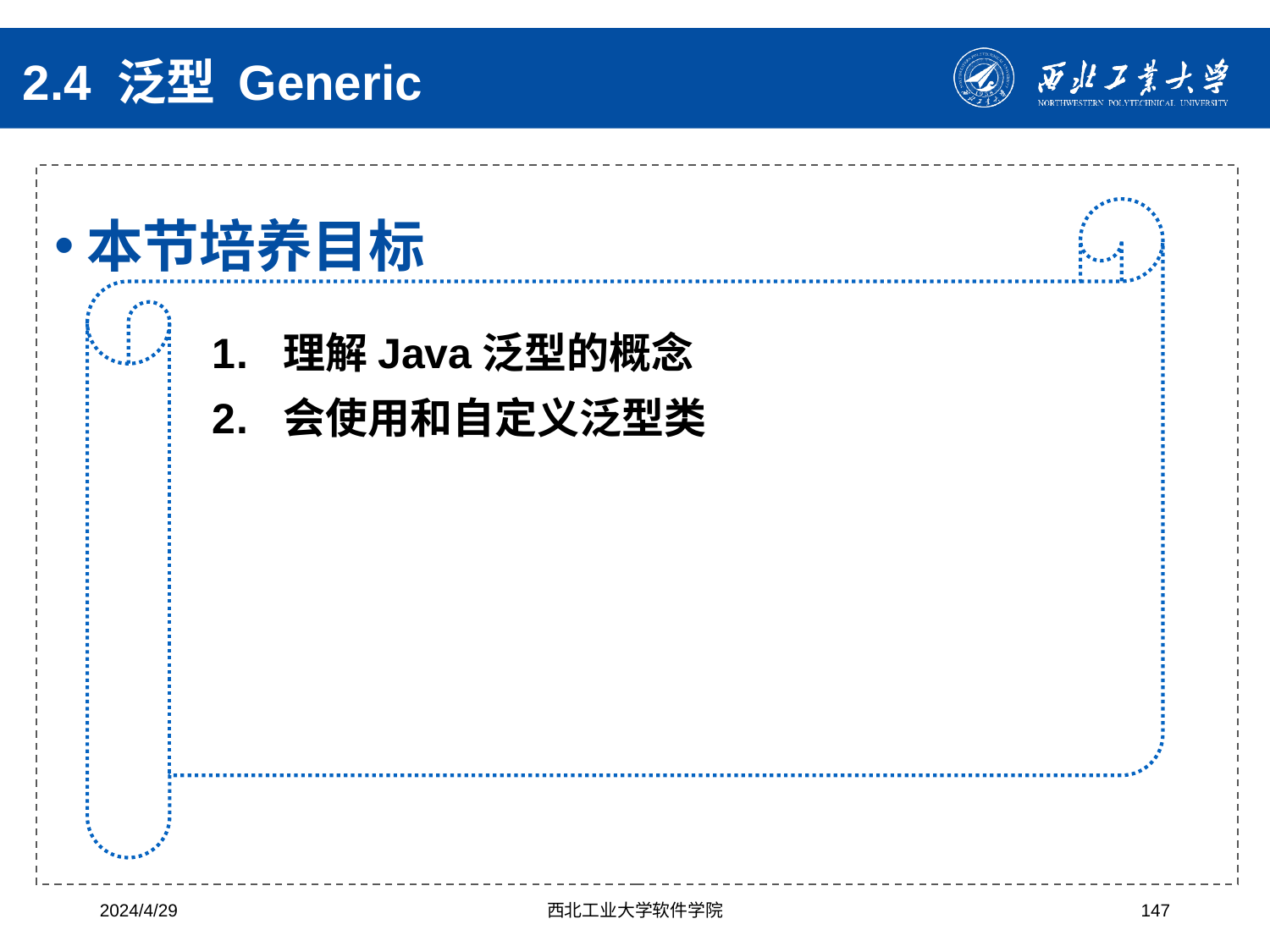

# 2.4 泛型 Generic
本节培养目标

理解Java泛型的概念
会使用和自定义泛型类

2024/4/29
西北工业大学软件学院
147